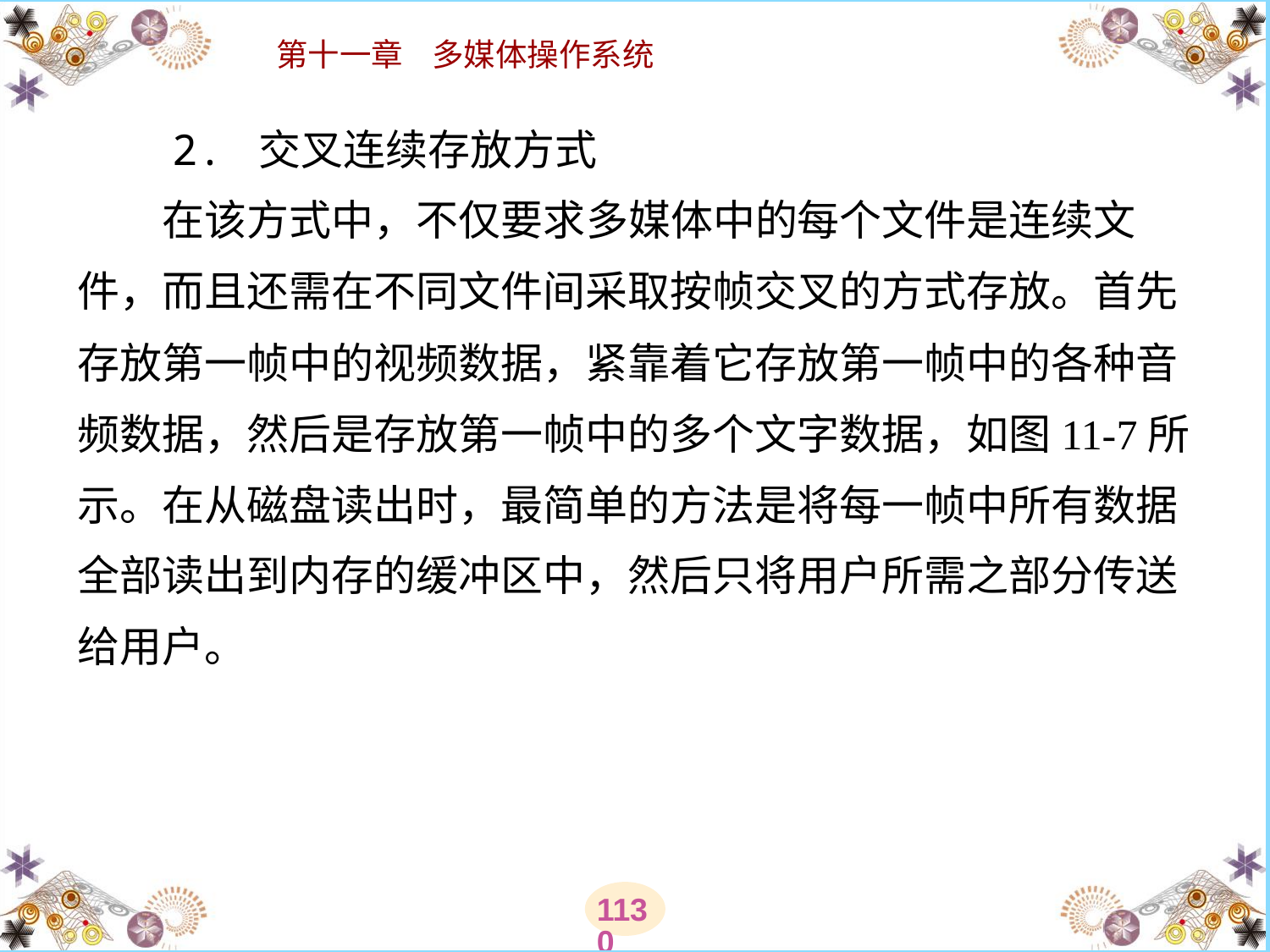

# 2. 交叉连续存放方式 　　在该方式中，不仅要求多媒体中的每个文件是连续文件，而且还需在不同文件间采取按帧交叉的方式存放。首先存放第一帧中的视频数据，紧靠着它存放第一帧中的各种音频数据，然后是存放第一帧中的多个文字数据，如图11-7所示。在从磁盘读出时，最简单的方法是将每一帧中所有数据全部读出到内存的缓冲区中，然后只将用户所需之部分传送给用户。